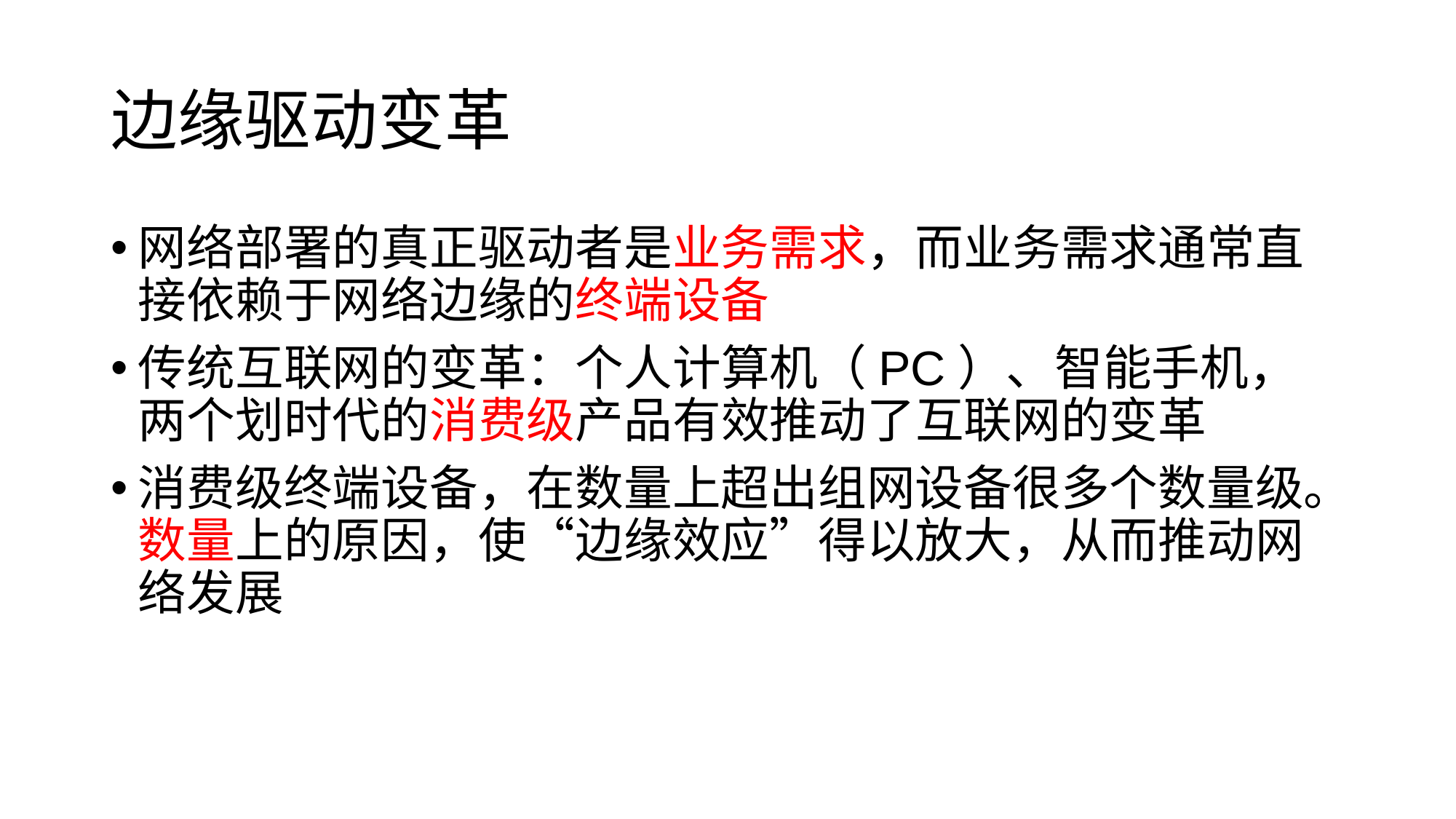

# 边缘驱动变革
网络部署的真正驱动者是业务需求，而业务需求通常直接依赖于网络边缘的终端设备
传统互联网的变革：个人计算机（PC）、智能手机，两个划时代的消费级产品有效推动了互联网的变革
消费级终端设备，在数量上超出组网设备很多个数量级。数量上的原因，使“边缘效应”得以放大，从而推动网络发展